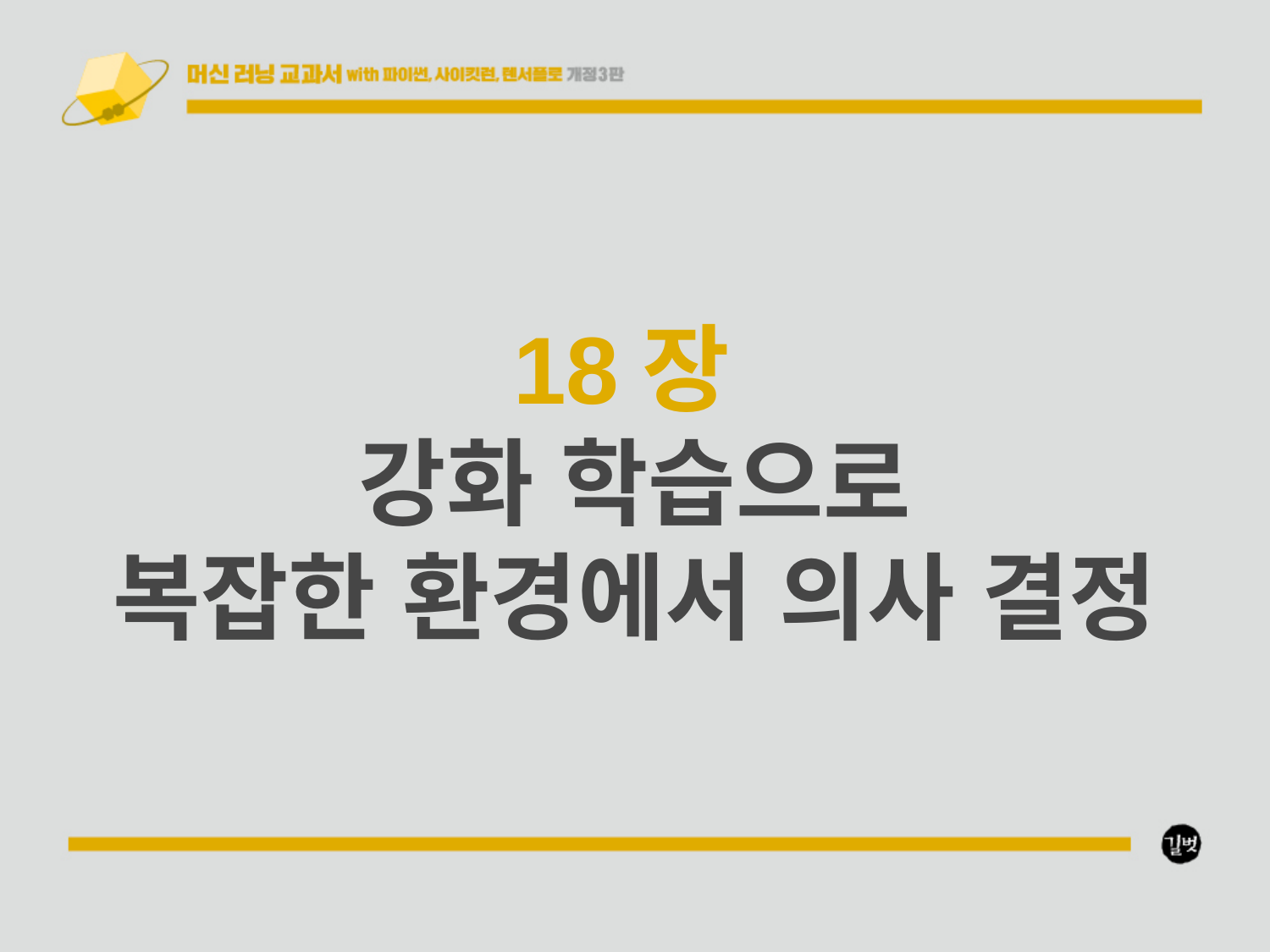

18장
강화 학습으로
복잡한 환경에서 의사 결정